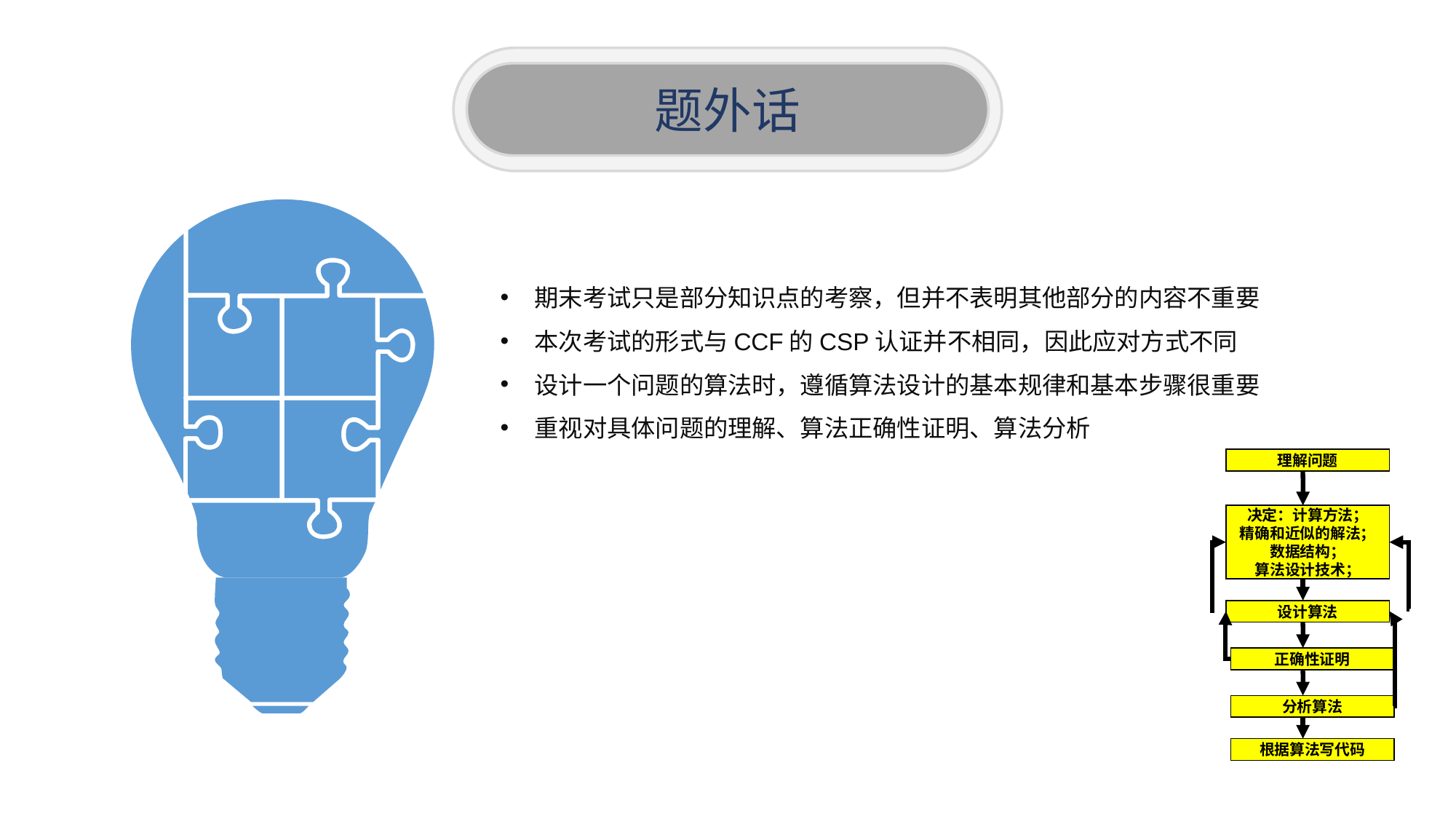

题外话

期末考试只是部分知识点的考察，但并不表明其他部分的内容不重要
本次考试的形式与CCF的CSP认证并不相同，因此应对方式不同
设计一个问题的算法时，遵循算法设计的基本规律和基本步骤很重要
重视对具体问题的理解、算法正确性证明、算法分析

理解问题

决定：计算方法；
精确和近似的解法；
数据结构；
算法设计技术；

设计算法

正确性证明

分析算法

根据算法写代码